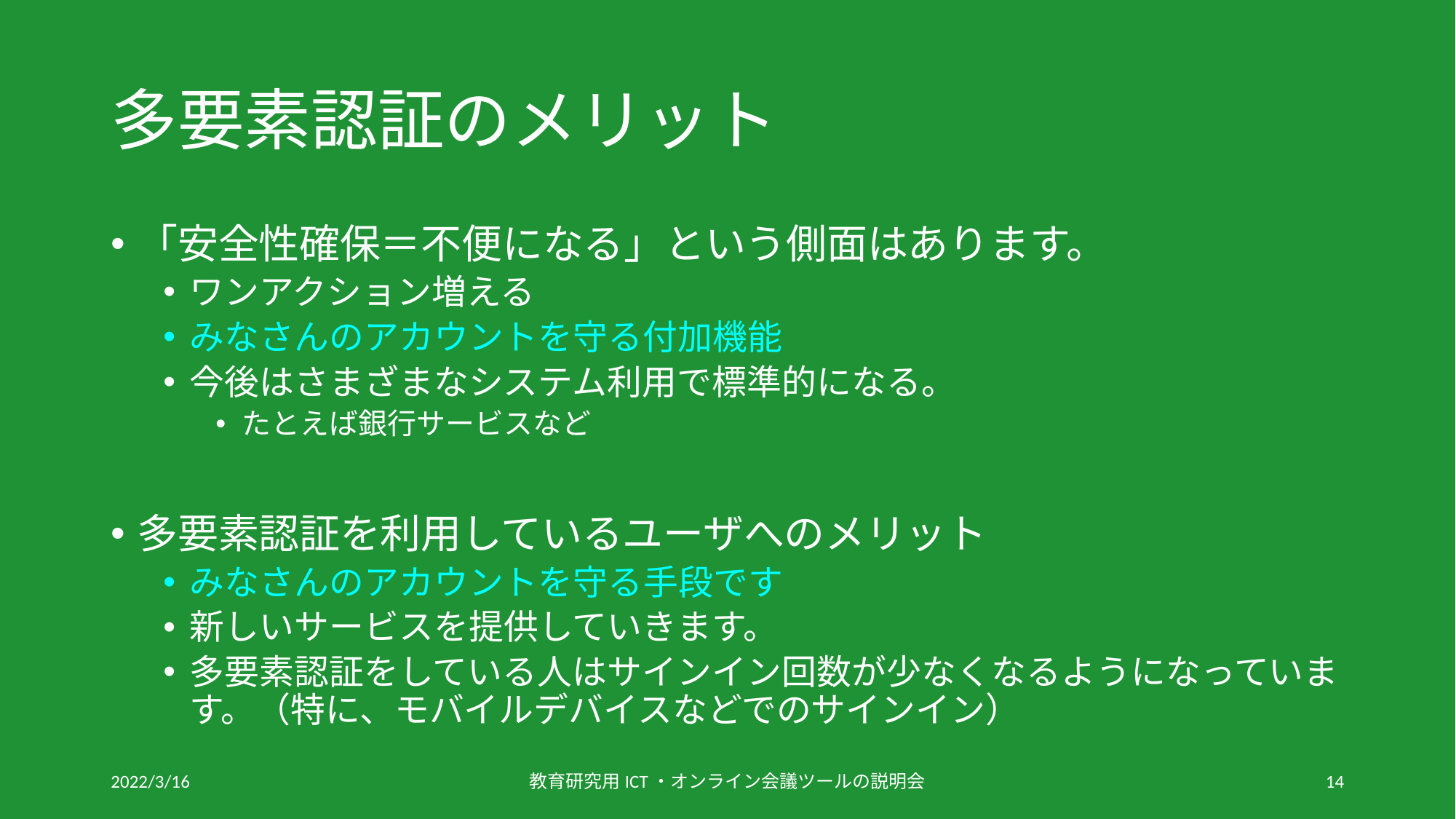

# 多要素認証のメリット
「安全性確保＝不便になる」という側面はあります。
ワンアクション増える
みなさんのアカウントを守る付加機能
今後はさまざまなシステム利用で標準的になる。
たとえば銀行サービスなど

多要素認証を利用しているユーザへのメリット
みなさんのアカウントを守る手段です
新しいサービスを提供していきます。
多要素認証をしている人はサインイン回数が少なくなるようになっています。（特に、モバイルデバイスなどでのサインイン）
2022/3/16
教育研究用ICT・オンライン会議ツールの説明会
14